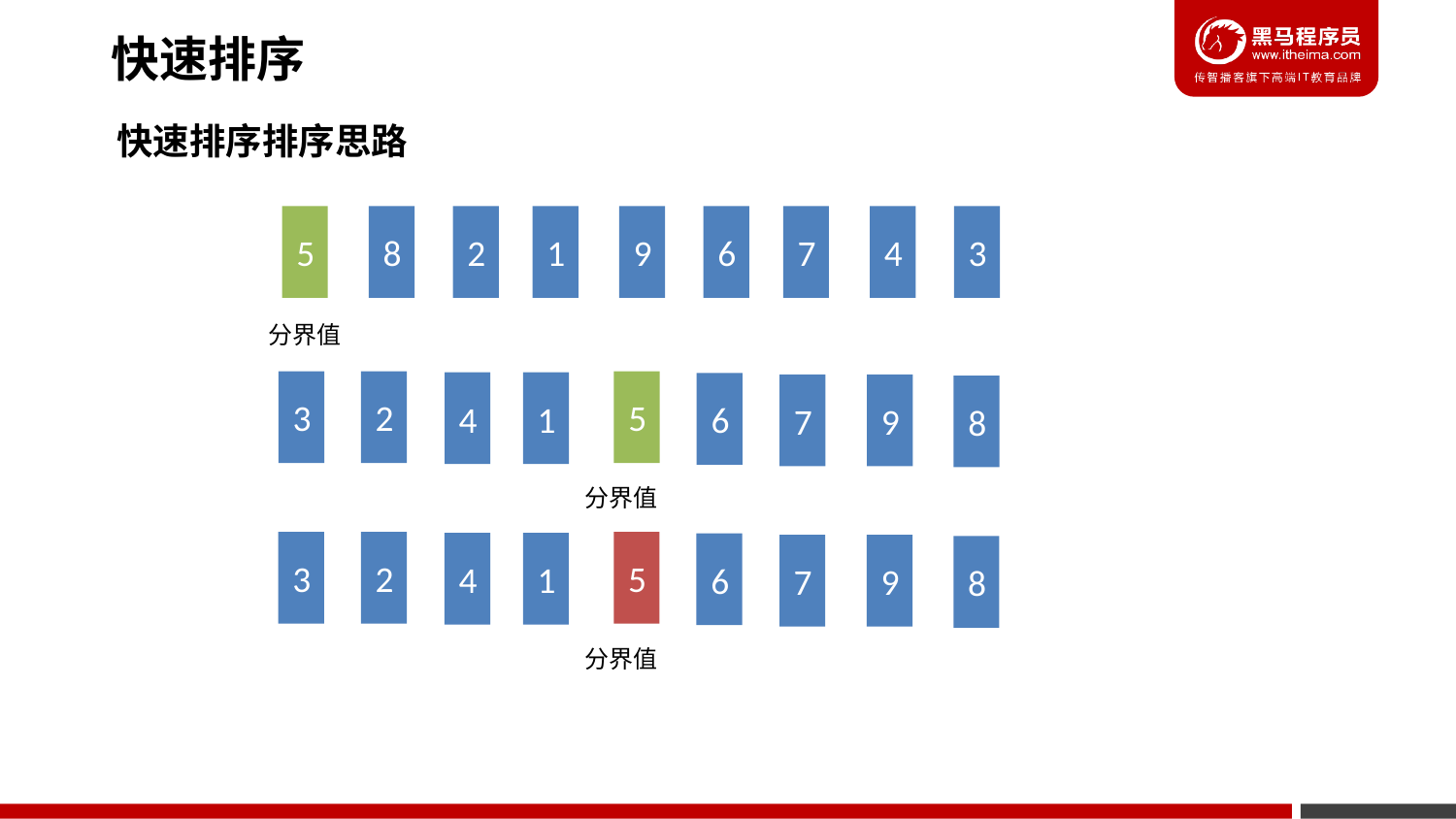

快速排序
快速排序排序思路
5
8
2
1
9
6
7
4
3
分界值
3
2
5
4
1
6
7
9
8
分界值
3
2
5
4
1
6
7
9
8
分界值